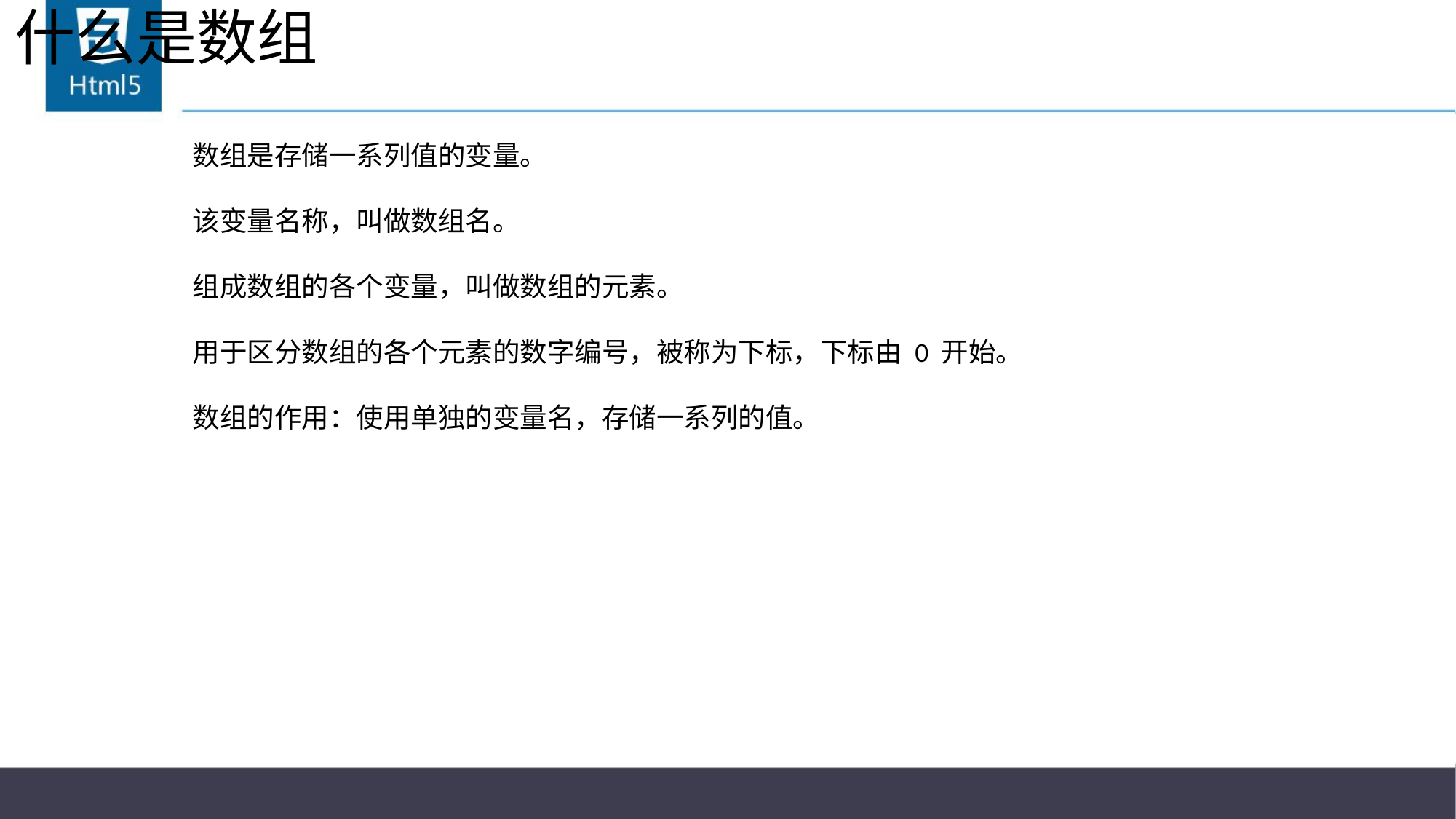

# 什么是数组
数组是存储一系列值的变量。

该变量名称，叫做数组名。

组成数组的各个变量，叫做数组的元素。

用于区分数组的各个元素的数字编号，被称为下标，下标由 0 开始。

数组的作用：使用单独的变量名，存储一系列的值。